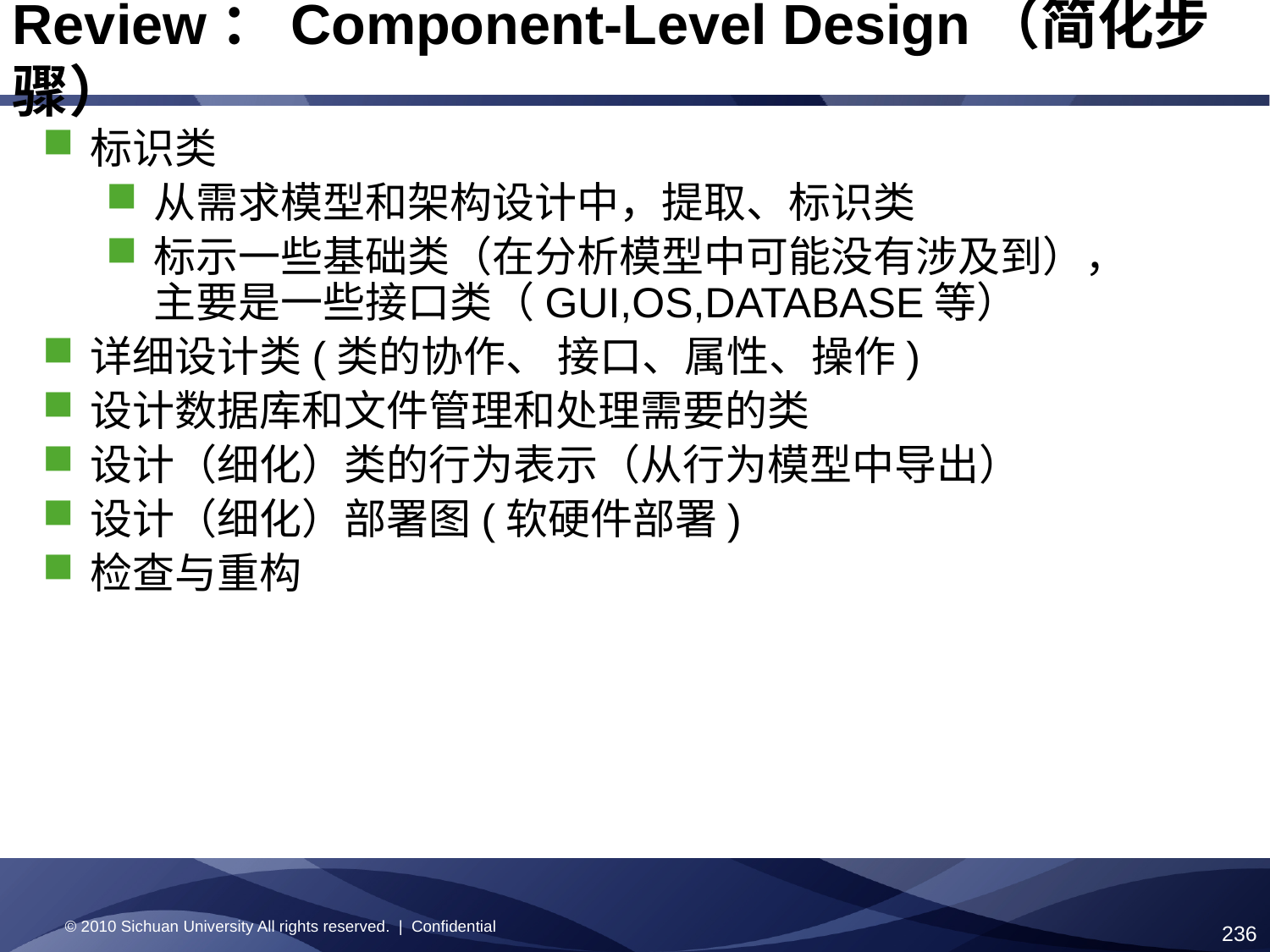

Review：Component-Level Design（简化步骤）
标识类
从需求模型和架构设计中，提取、标识类
标示一些基础类（在分析模型中可能没有涉及到），主要是一些接口类（GUI,OS,DATABASE等）
详细设计类(类的协作、 接口、属性、操作)
设计数据库和文件管理和处理需要的类
设计（细化）类的行为表示（从行为模型中导出）
设计（细化）部署图(软硬件部署)
检查与重构
© 2010 Sichuan University All rights reserved.  |  Confidential
236